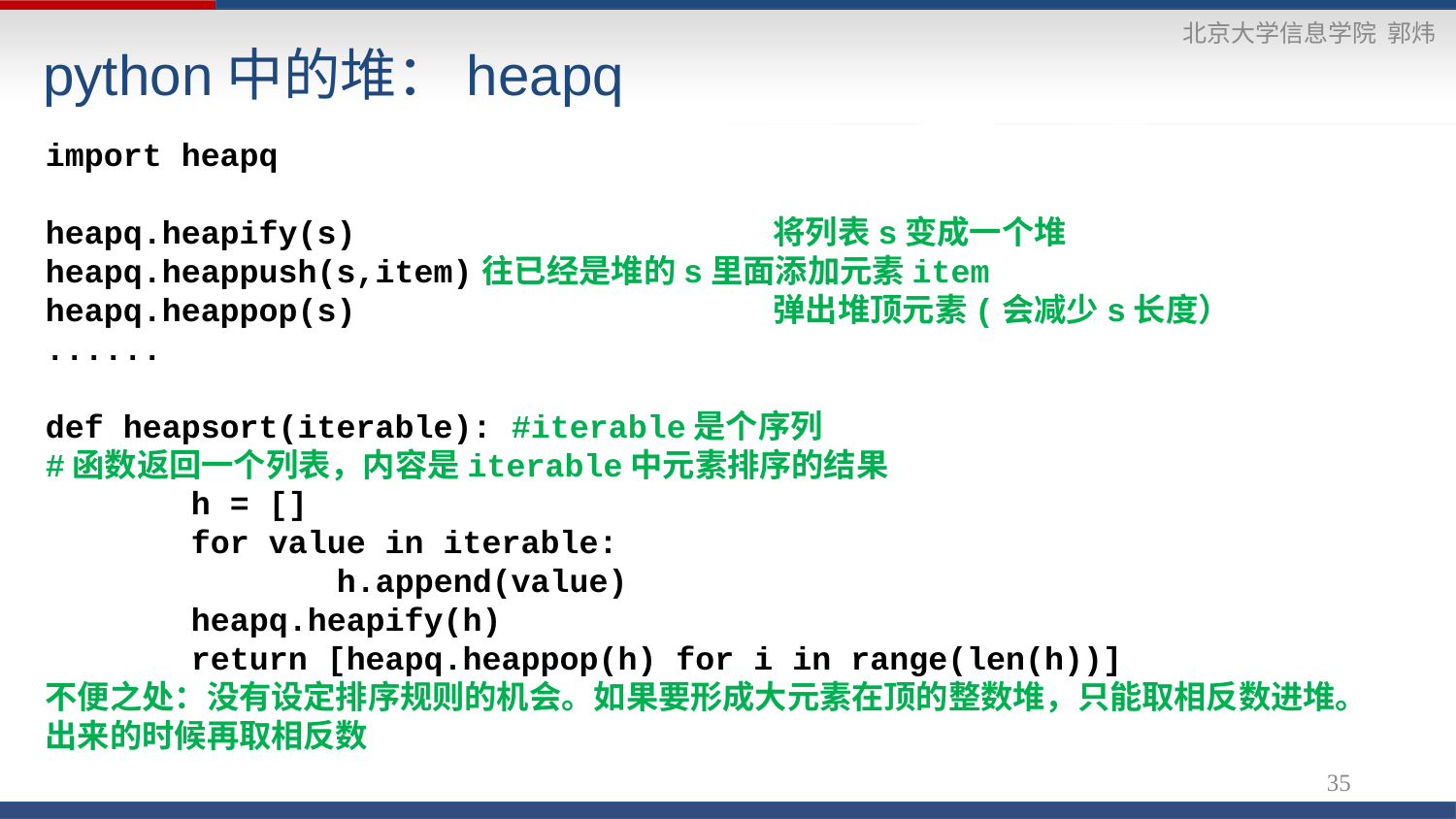

# python中的堆：heapq
import heapq

heapq.heapify(s)			将列表s变成一个堆
heapq.heappush(s,item)	往已经是堆的s里面添加元素item
heapq.heappop(s)			弹出堆顶元素(会减少s长度）
......

def heapsort(iterable): #iterable是个序列
#函数返回一个列表，内容是iterable中元素排序的结果
	h = []
	for value in iterable:
		h.append(value)
	heapq.heapify(h)
	return [heapq.heappop(h) for i in range(len(h))]
不便之处：没有设定排序规则的机会。如果要形成大元素在顶的整数堆，只能取相反数进堆。出来的时候再取相反数
35